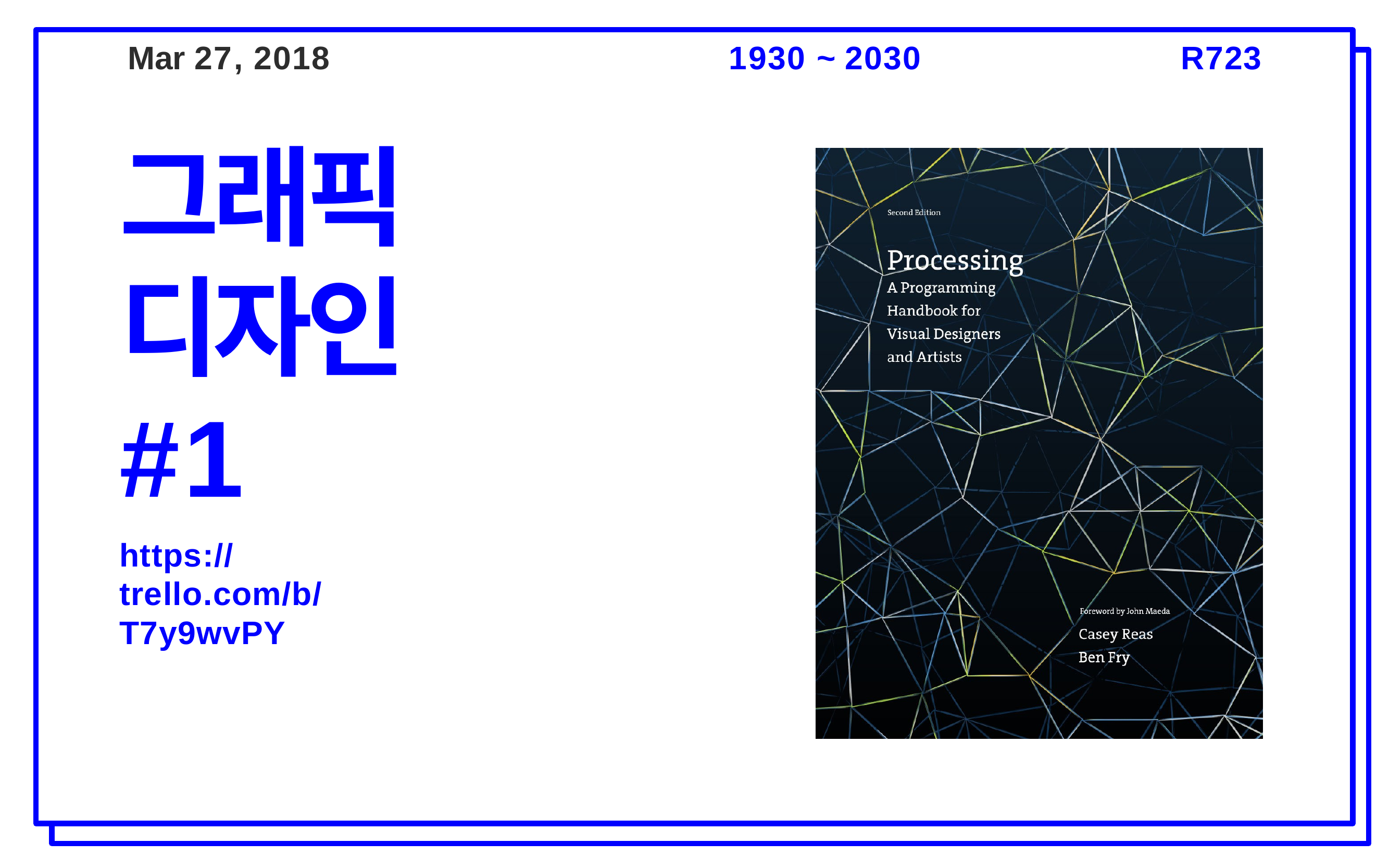

# Mar 27, 2018
1930 ~ 2030
R723
그래픽  디자인  #1
https://trello.com/b/T7y9wvPY